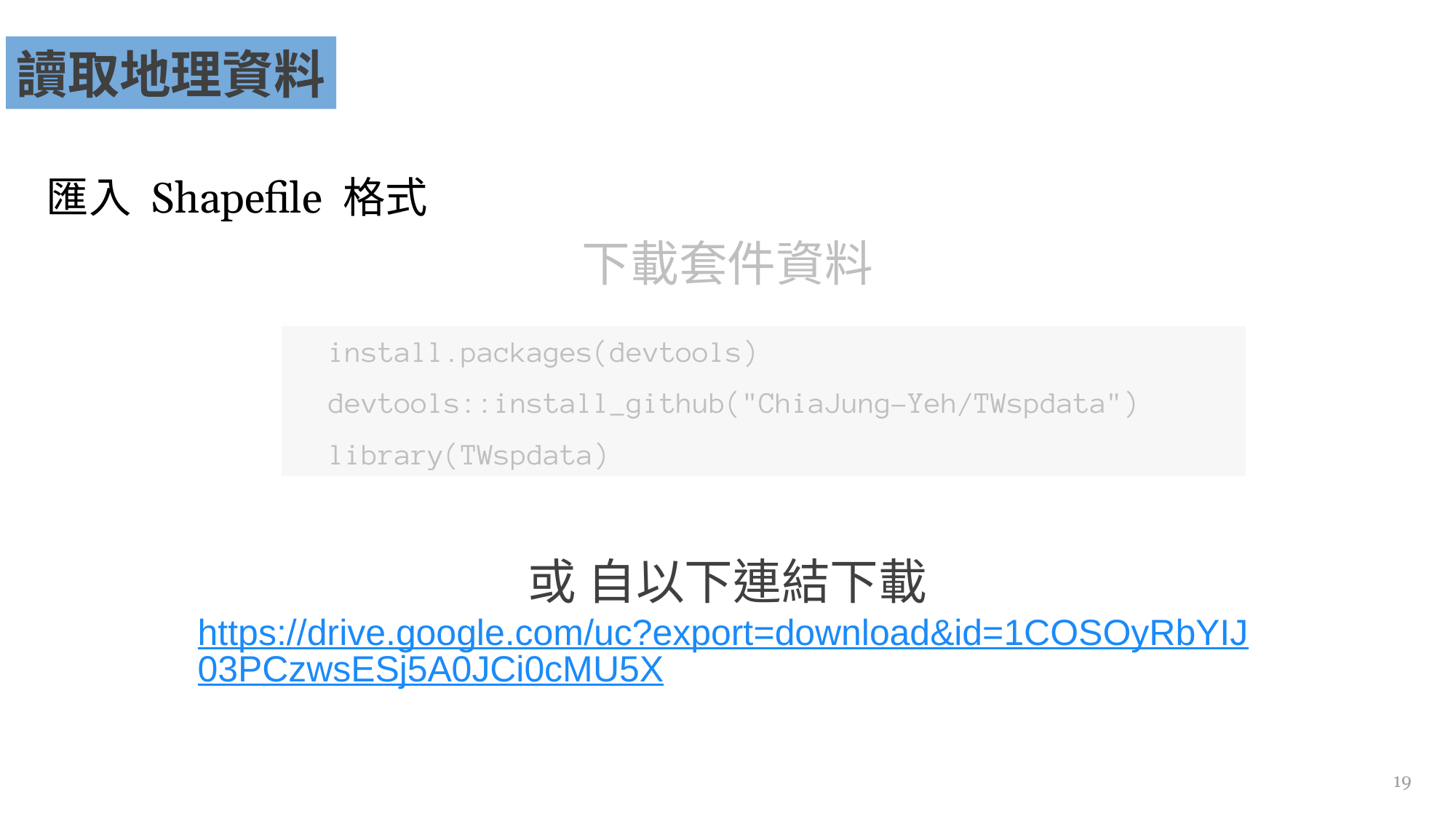

讀取地理資料
匯入 Shapefile 格式
下載套件資料
install.packages(devtools)
devtools::install_github("ChiaJung-Yeh/TWspdata")
library(TWspdata)
或 自以下連結下載
https://drive.google.com/uc?export=download&id=1COSOyRbYIJ03PCzwsESj5A0JCi0cMU5X
19